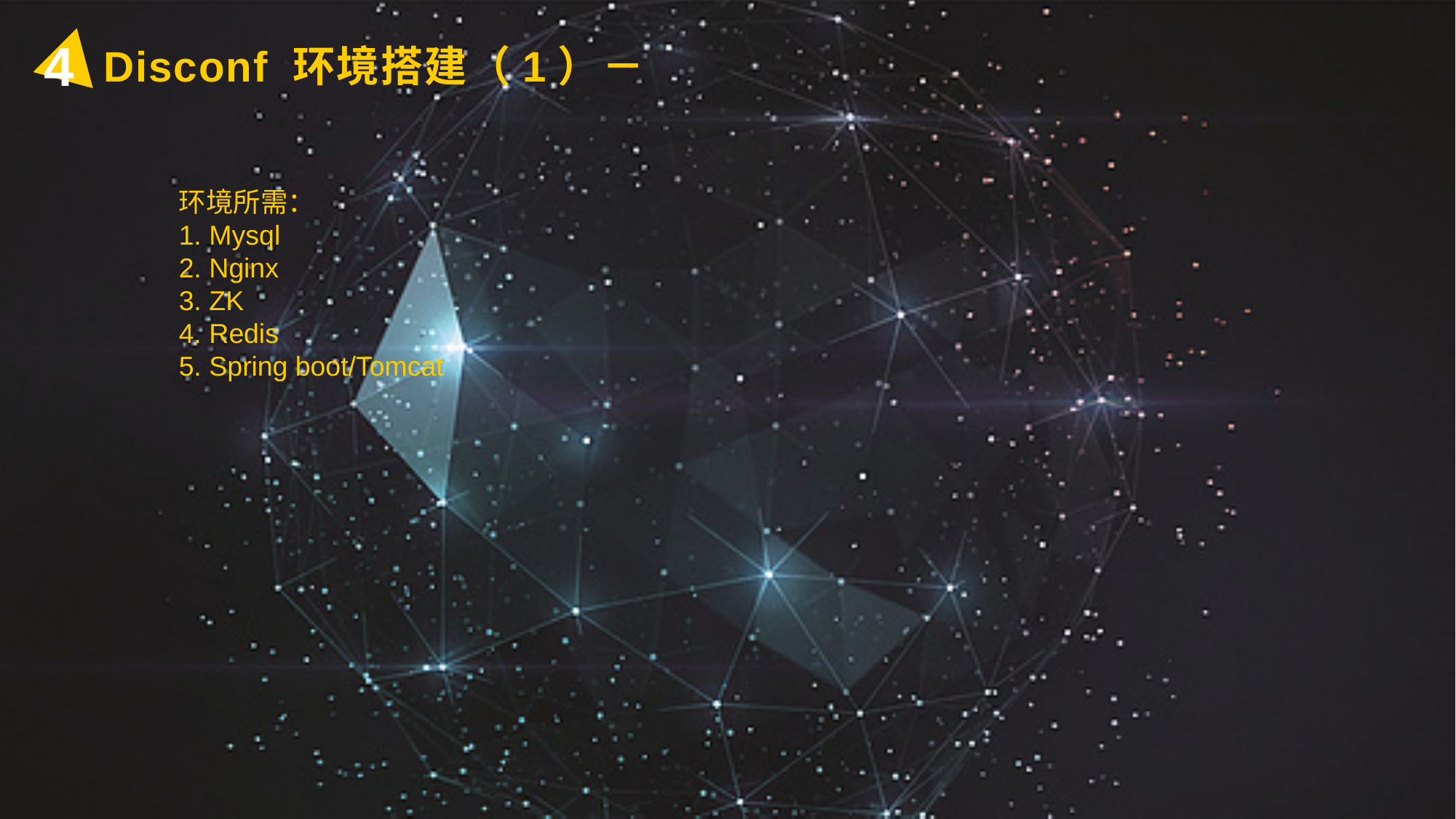

4
Disconf 环境搭建（1）－

环境所需：
1. Mysql
2. Nginx
3. ZK
4. Redis
5. Spring boot/Tomcat